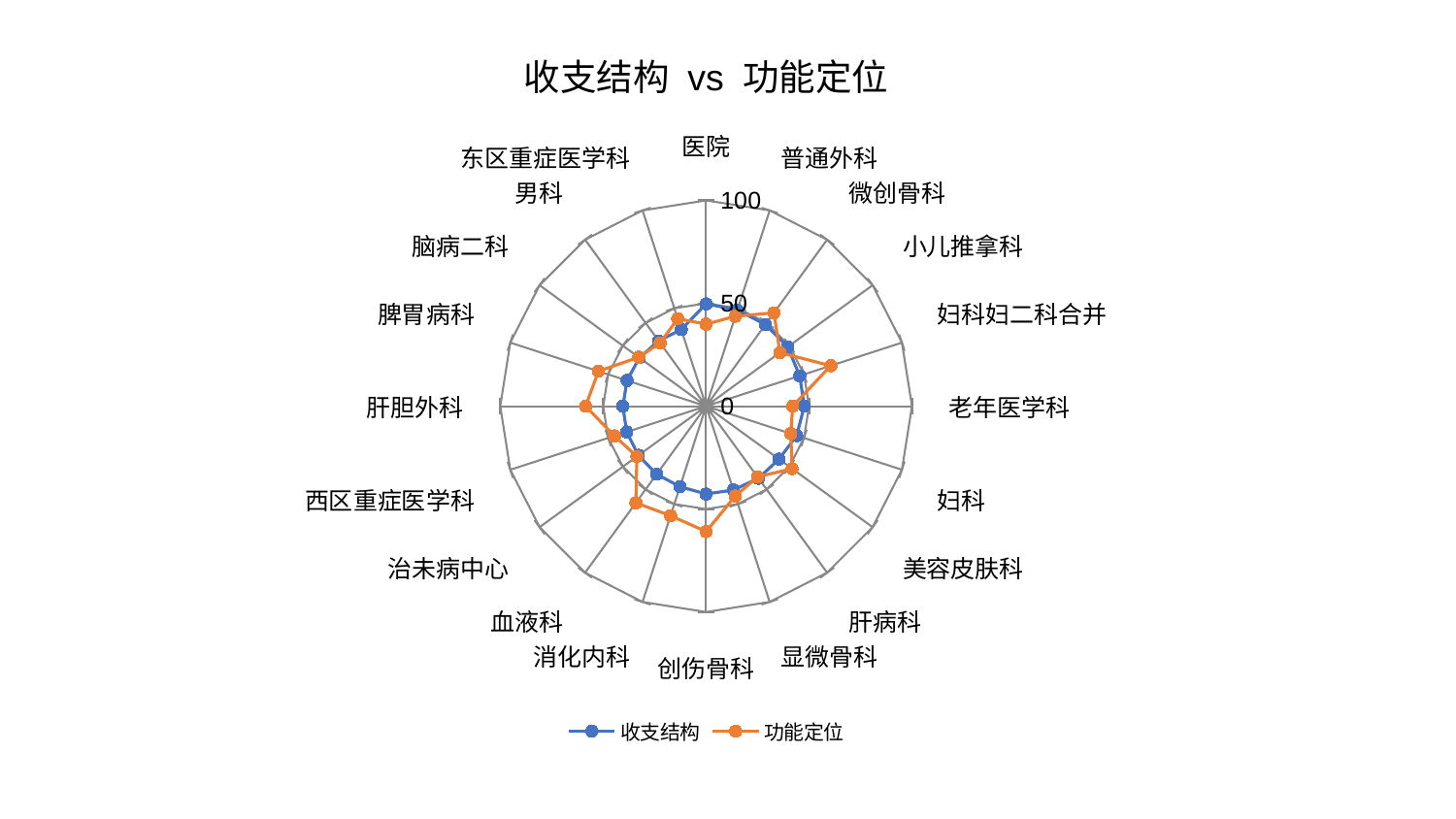

### Chart: 收支结构 vs 功能定位

| Category | 收支结构 | 功能定位 |
|---|---|---|
| 医院 | 49.70754660740682 | 39.879875163372624 |
| 普通外科 | 49.14595466342883 | 45.9543404373395 |
| 微创骨科 | 49.064422453234144 | 56.12166607300994 |
| 小儿推拿科 | 48.97461602851868 | 44.32788565237562 |
| 妇科妇二科合并 | 47.82397430504632 | 63.66519251150641 |
| 老年医学科 | 47.70661718899994 | 42.08596413220937 |
| 妇科 | 46.27910037867643 | 43.25739158484869 |
| 美容皮肤科 | 43.804394480565165 | 51.65979843274463 |
| 肝病科 | 43.2882901499196 | 42.496649344594644 |
| 显微骨科 | 42.82761339937723 | 45.89168833400835 |
| 创伤骨科 | 42.662205871426096 | 60.93393306059356 |
| 消化内科 | 41.110179421675966 | 55.94417701814053 |
| 血液科 | 40.8773099237419 | 58.02214617970277 |
| 治未病中心 | 40.65639845809217 | 41.584560167022104 |
| 西区重症医学科 | 40.55984240771452 | 46.81761604305133 |
| 肝胆外科 | 40.45796601295078 | 58.554328499907136 |
| 脾胃病科 | 40.380802750567725 | 54.99415650172004 |
| 脑病二科 | 40.06502433385143 | 40.47866598783817 |
| 男科 | 39.232574436703004 | 37.96394116760307 |
| 东区重症医学科 | 39.141001904058534 | 44.726392401420945 |
26